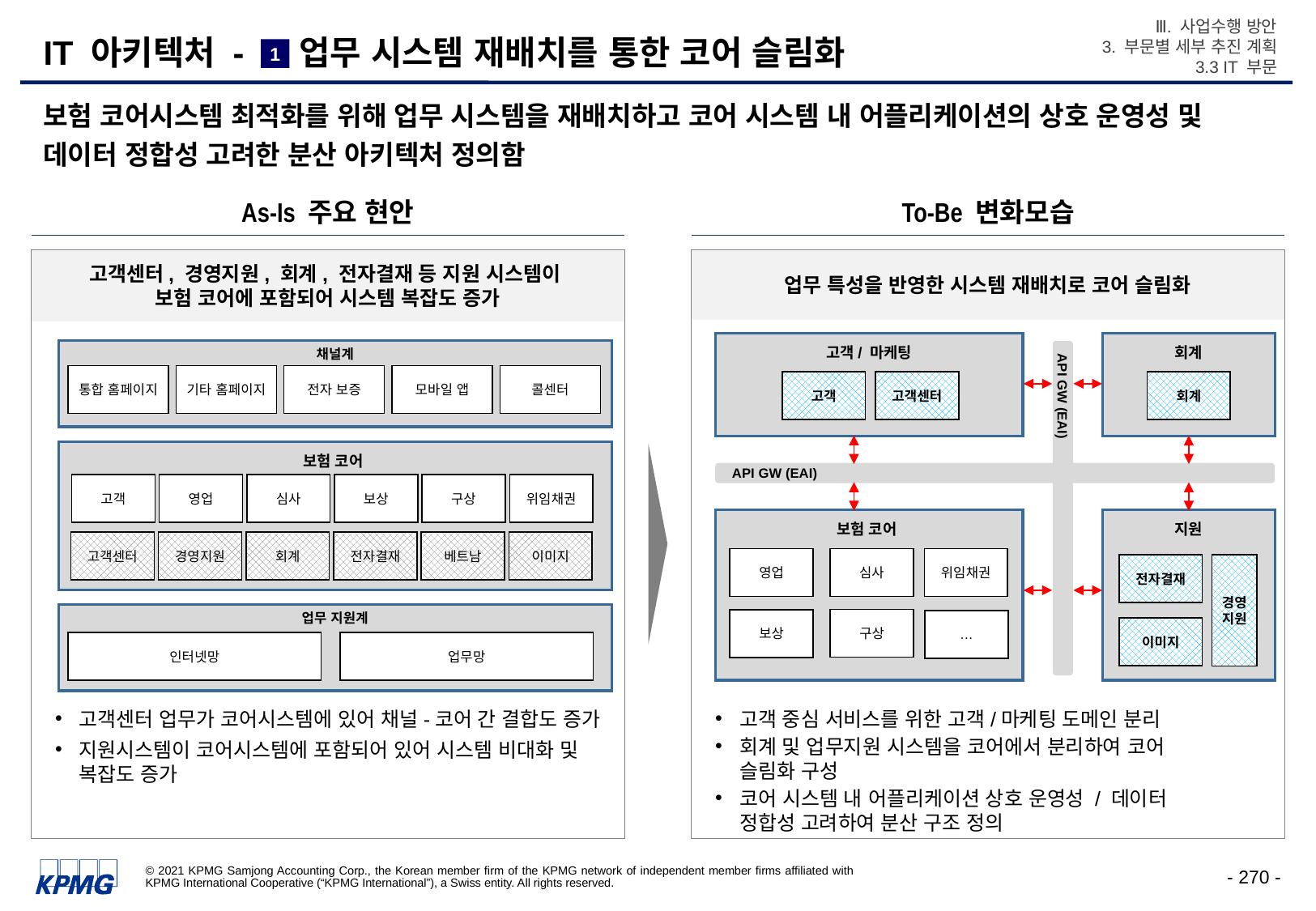

Ⅲ. 사업수행 방안
3. 부문별 세부 추진 계획
3.3 IT 부문
# IT 아키텍처 -     업무 시스템 재배치를 통한 코어 슬림화
1
보험 코어시스템 최적화를 위해 업무 시스템을 재배치하고 코어 시스템 내 어플리케이션의 상호 운영성 및 데이터 정합성 고려한 분산 아키텍처 정의함
As-Is 주요 현안
To-Be 변화모습

고객센터, 경영지원, 회계, 전자결재 등 지원 시스템이
보험 코어에 포함되어 시스템 복잡도 증가
업무 특성을 반영한 시스템 재배치로 코어 슬림화
고객/ 마케팅
회계
채널계
통합 홈페이지
기타 홈페이지
전자 보증
모바일 앱
콜센터
고객센터
회계
고객
보험 코어
 API GW (EAI)
고객
영업
심사
보상
구상
위임채권
API GW (EAI)
보험 코어
지원
고객센터
경영지원
회계
전자결재
베트남
이미지

영업
심사
위임채권
구상
보상
…
경영
지원
전자결재
업무 지원계
이미지
인터넷망
업무망
고객센터 업무가 코어시스템에 있어 채널-코어 간 결합도 증가
지원시스템이 코어시스템에 포함되어 있어 시스템 비대화 및 복잡도 증가
고객 중심 서비스를 위한 고객/마케팅 도메인 분리
회계 및 업무지원 시스템을 코어에서 분리하여 코어 슬림화 구성
코어 시스템 내 어플리케이션 상호 운영성 / 데이터 정합성 고려하여 분산 구조 정의